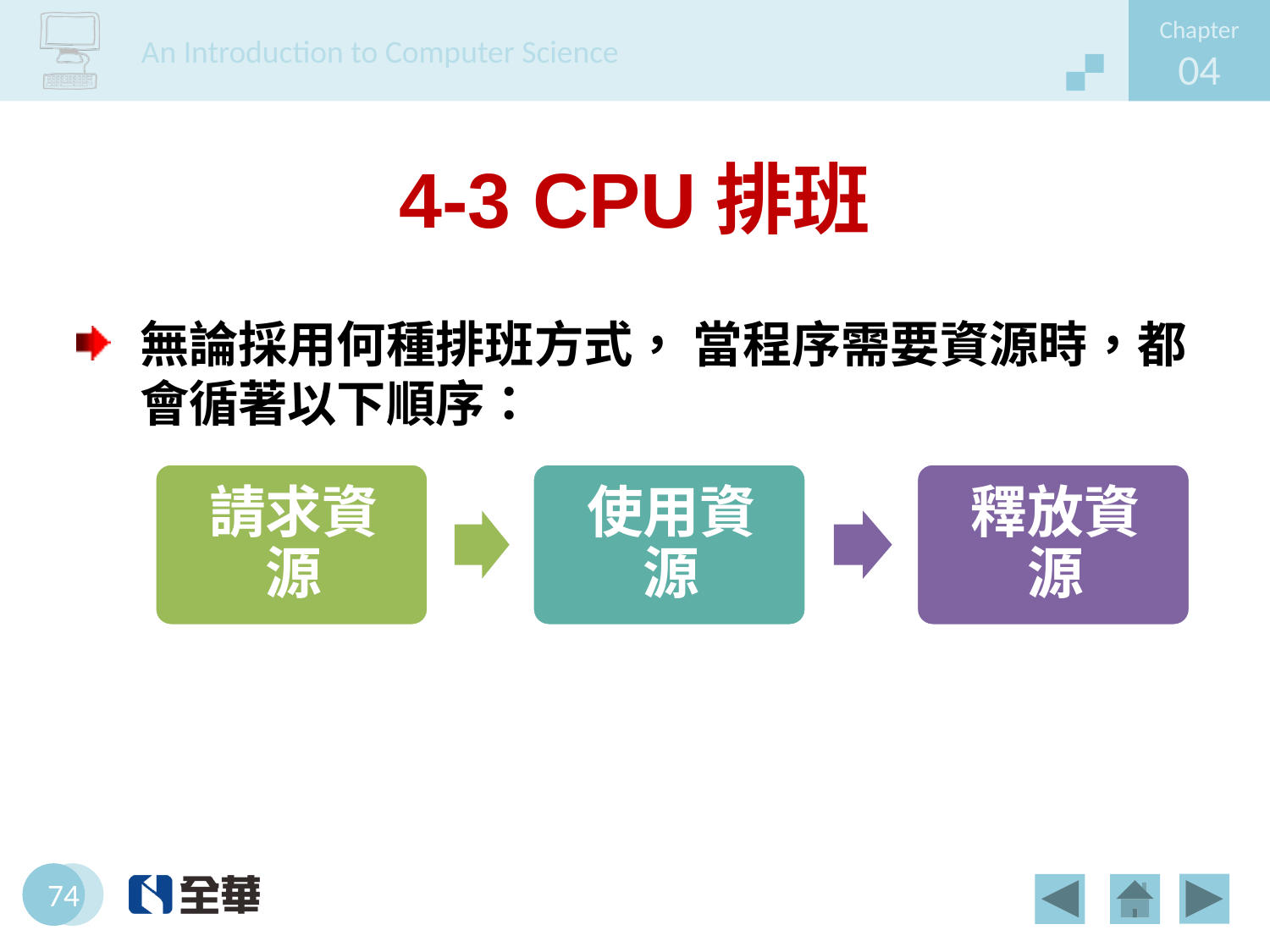

# 4-3 CPU排班
無論採用何種排班方式， 當程序需要資源時，都會循著以下順序：

請求資源

使用資源

釋放資源